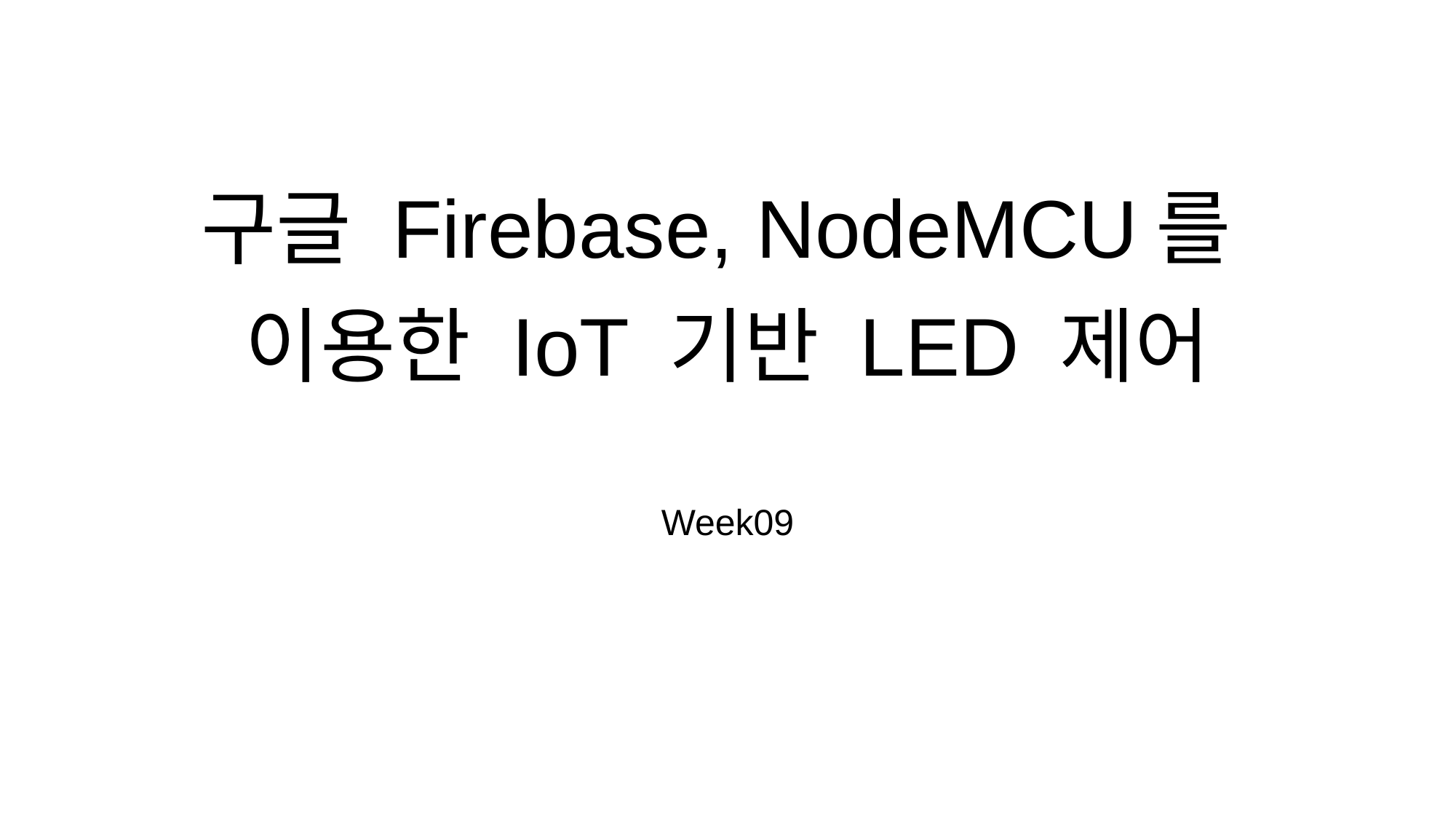

# 구글 Firebase, NodeMCU를 이용한 IoT 기반 LED 제어
Week09